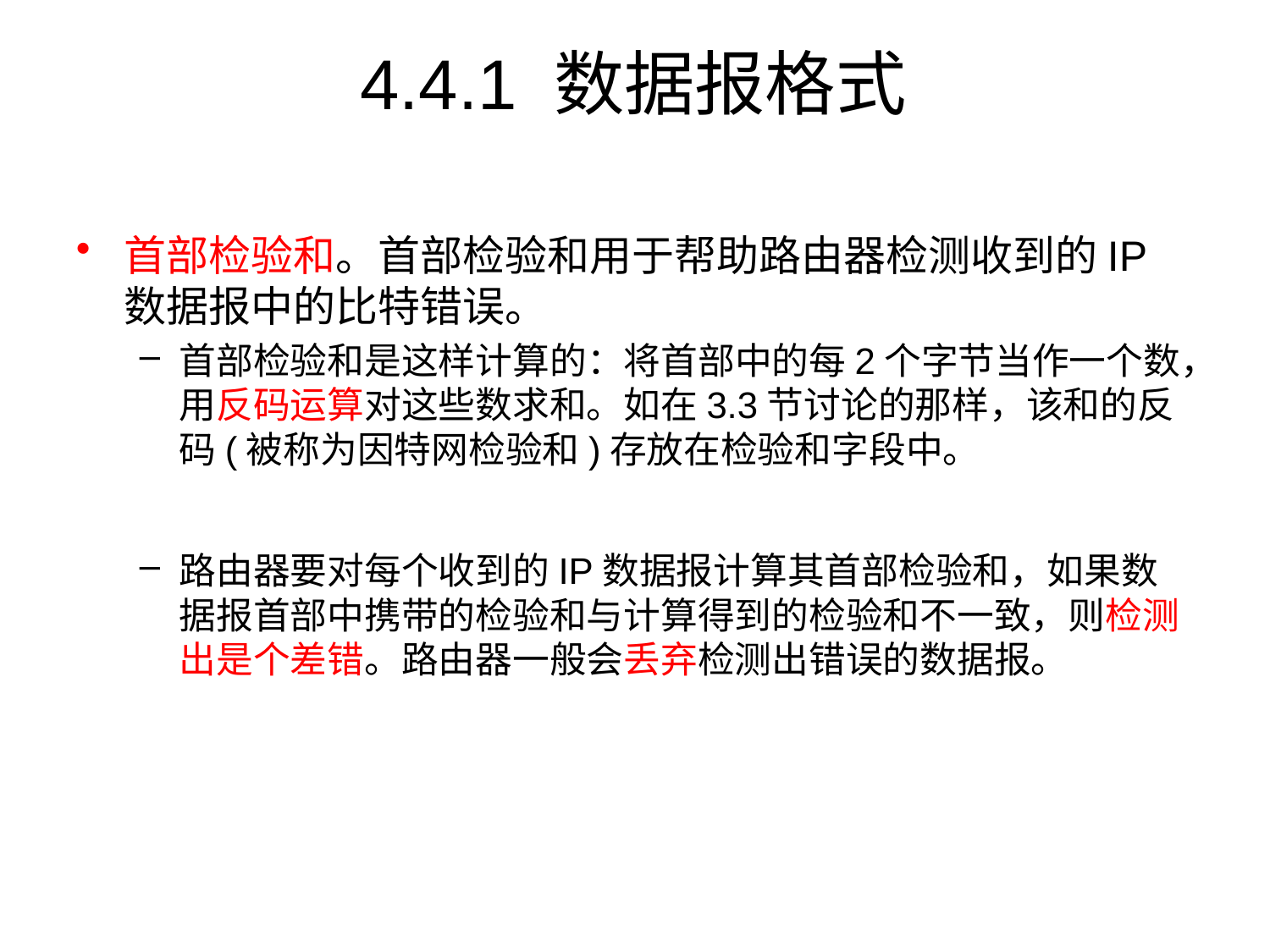

# 4.4.1 数据报格式
首部检验和。首部检验和用于帮助路由器检测收到的IP数据报中的比特错误。
首部检验和是这样计算的：将首部中的每2个字节当作一个数，用反码运算对这些数求和。如在3.3节讨论的那样，该和的反码(被称为因特网检验和)存放在检验和字段中。

路由器要对每个收到的IP数据报计算其首部检验和，如果数据报首部中携带的检验和与计算得到的检验和不一致，则检测出是个差错。路由器一般会丢弃检测出错误的数据报。